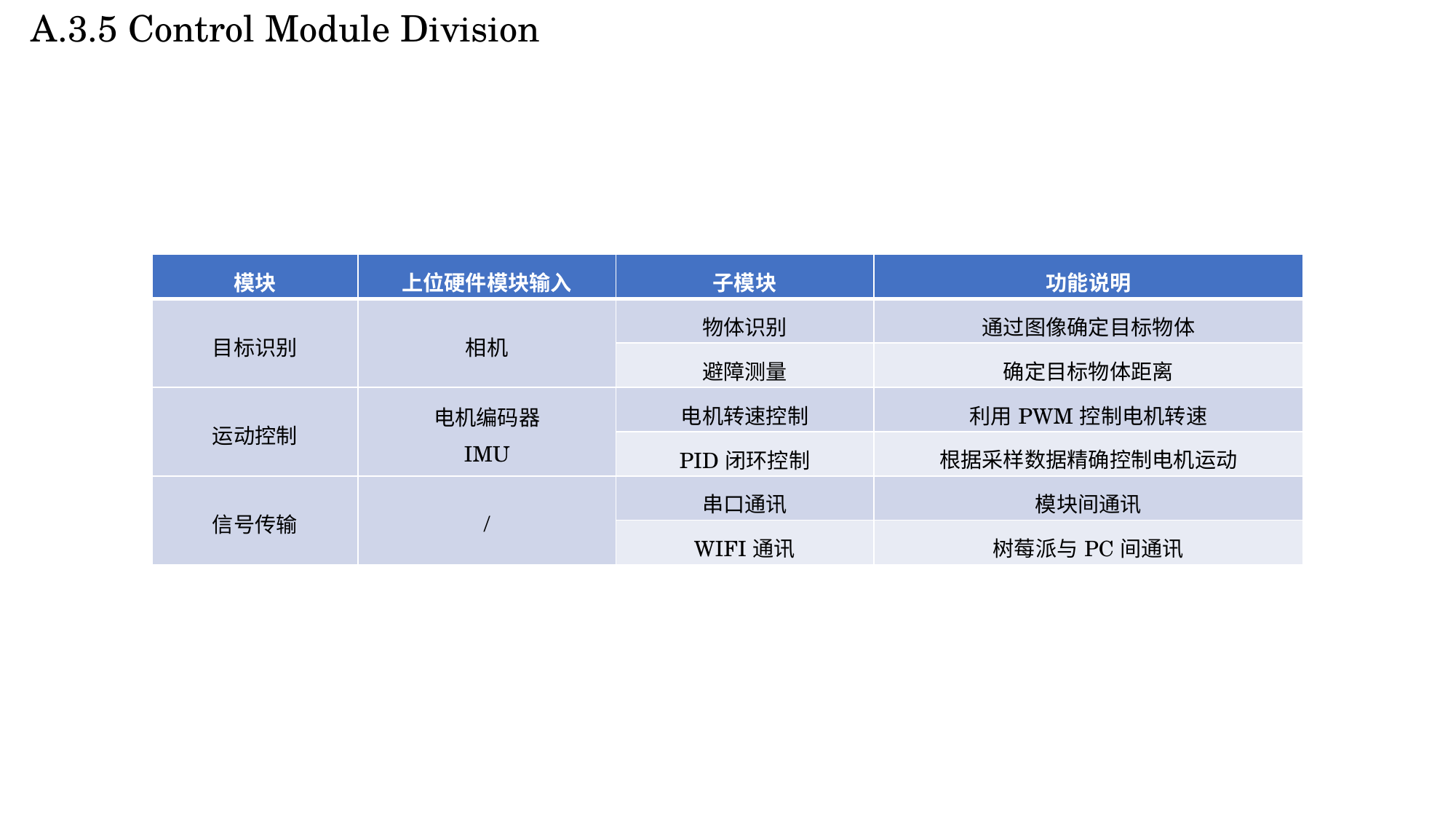

A.3.5 Control Module Division
| 模块 | 上位硬件模块输入 | 子模块 | 功能说明 |
| --- | --- | --- | --- |
| 目标识别 | 相机 | 物体识别 | 通过图像确定目标物体 |
|  | 摄像头，超声波传感器 | 避障测量 | 确定目标物体距离 |
| 运动控制 | 电机编码器 IMU | 电机转速控制 | 利用PWM控制电机转速 |
|  |  | PID闭环控制 | 根据采样数据精确控制电机运动 |
| 信号传输 | / | 串口通讯 | 模块间通讯 |
|  |  | WIFI通讯 | 树莓派与PC间通讯 |